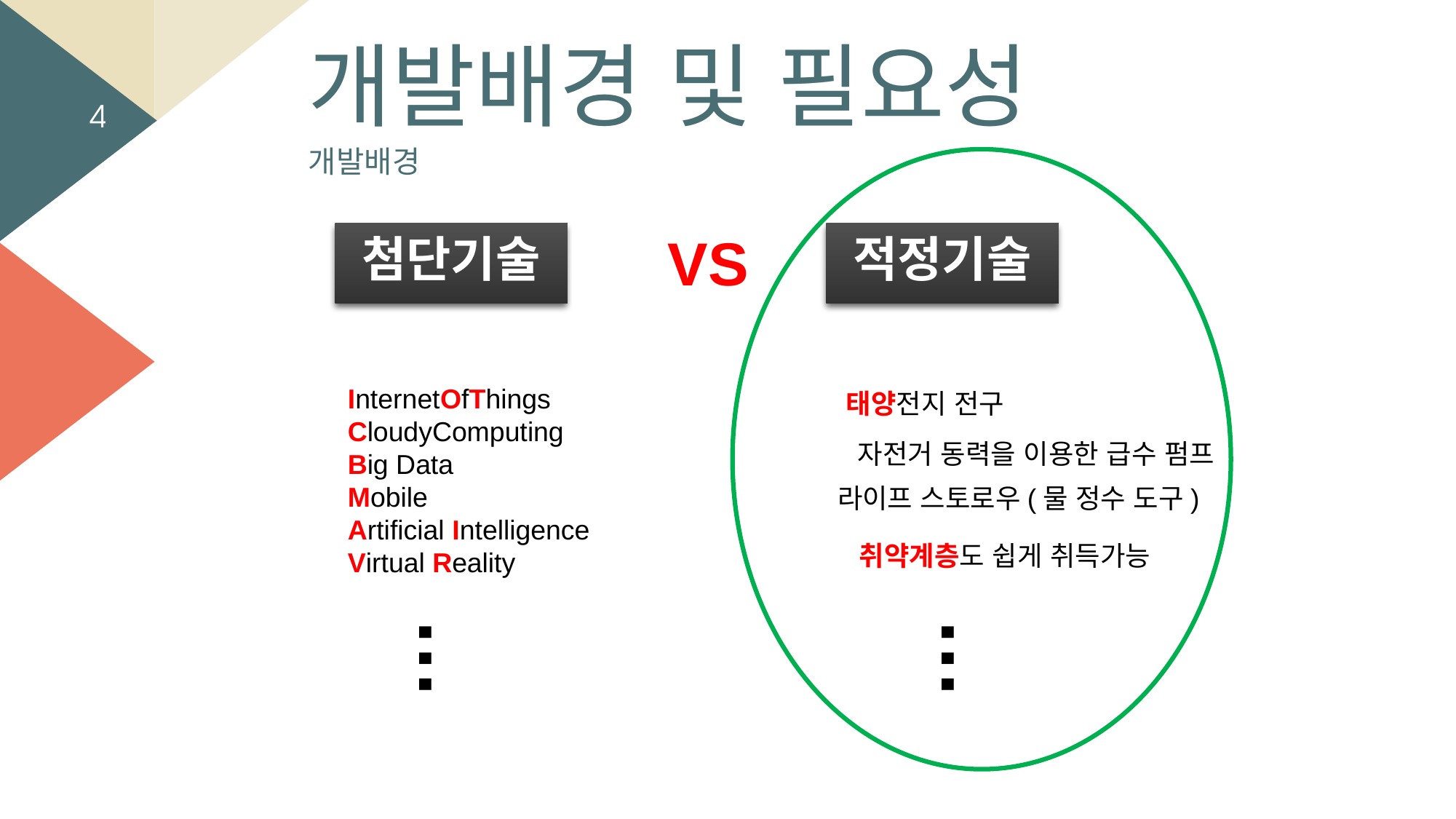

개발배경 및 필요성
4
개발배경

적정기술
태양전지 전구
자전거 동력을 이용한 급수 펌프
라이프 스토로우(물 정수 도구)
취약계층도 쉽게 취득가능
…
VS
첨단기술
InternetOfThings
CloudyComputing
Big Data
Mobile
Artificial Intelligence
Virtual Reality
…